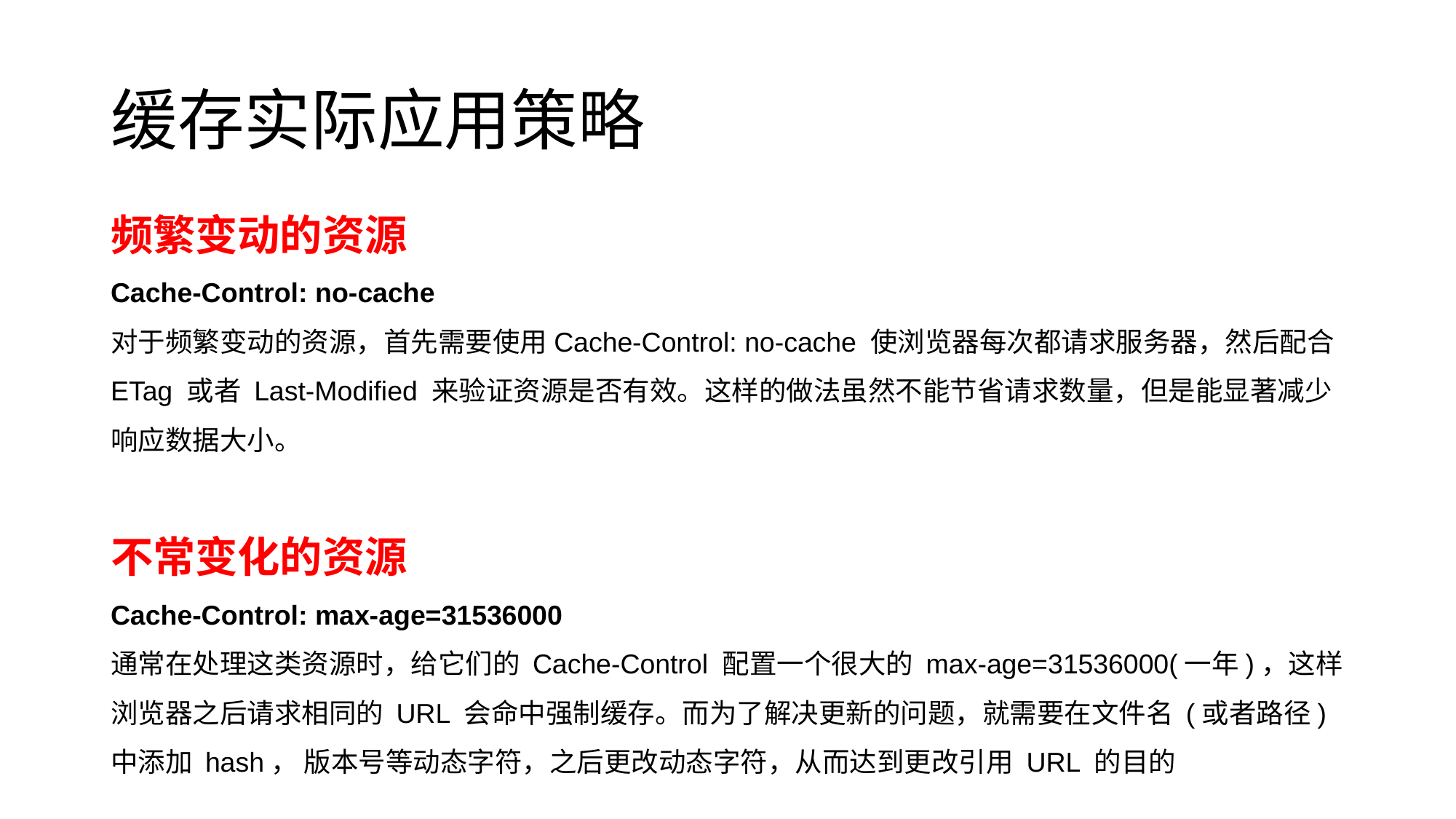

# 缓存实际应用策略
频繁变动的资源
Cache-Control: no-cache
对于频繁变动的资源，首先需要使用Cache-Control: no-cache 使浏览器每次都请求服务器，然后配合 ETag 或者 Last-Modified 来验证资源是否有效。这样的做法虽然不能节省请求数量，但是能显著减少响应数据大小。

不常变化的资源
Cache-Control: max-age=31536000
通常在处理这类资源时，给它们的 Cache-Control 配置一个很大的 max-age=31536000(一年)，这样浏览器之后请求相同的 URL 会命中强制缓存。而为了解决更新的问题，就需要在文件名 (或者路径) 中添加 hash， 版本号等动态字符，之后更改动态字符，从而达到更改引用 URL 的目的